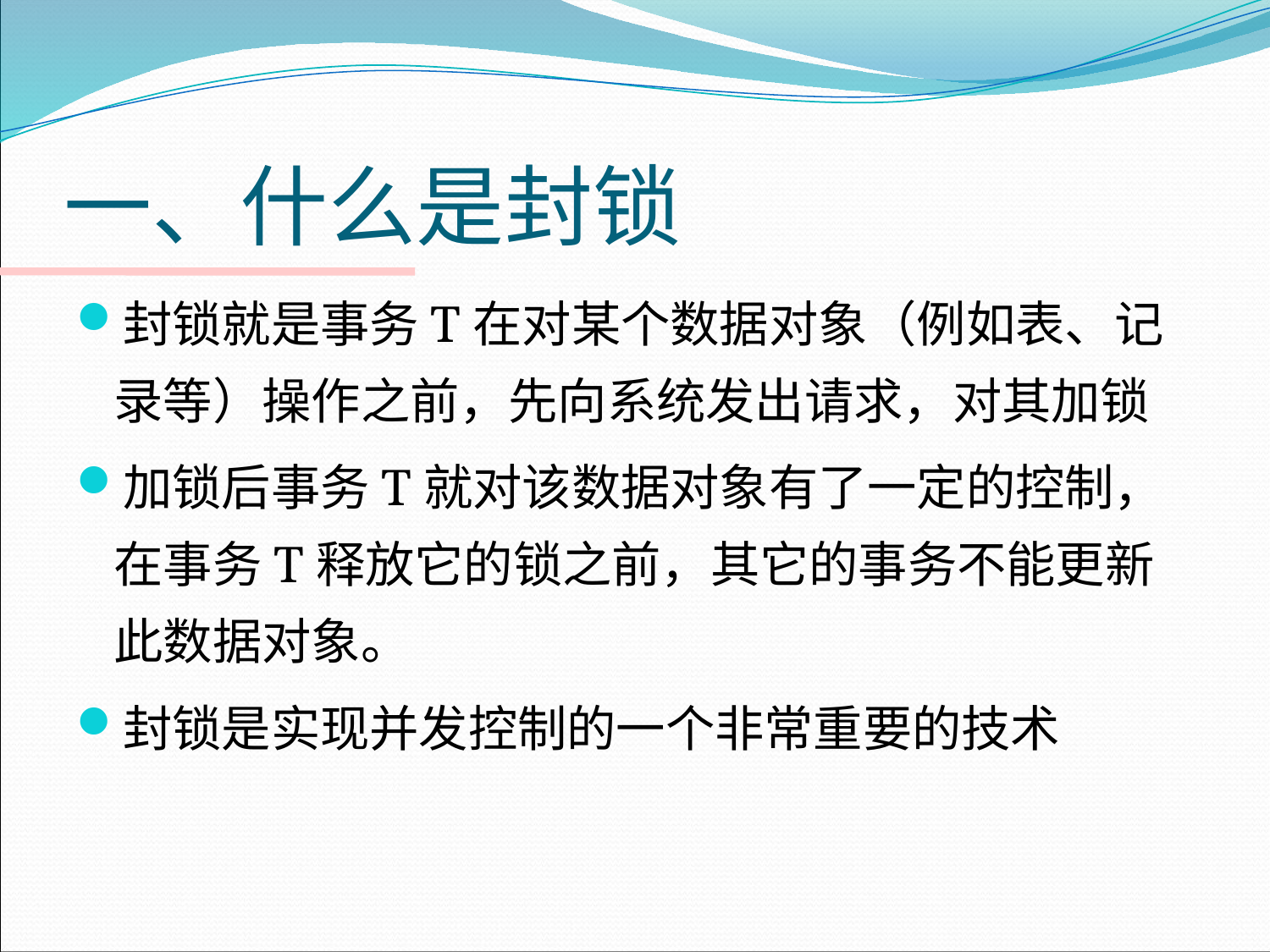

# 一、什么是封锁
封锁就是事务T在对某个数据对象（例如表、记录等）操作之前，先向系统发出请求，对其加锁
加锁后事务T就对该数据对象有了一定的控制，在事务T释放它的锁之前，其它的事务不能更新此数据对象。
封锁是实现并发控制的一个非常重要的技术
997